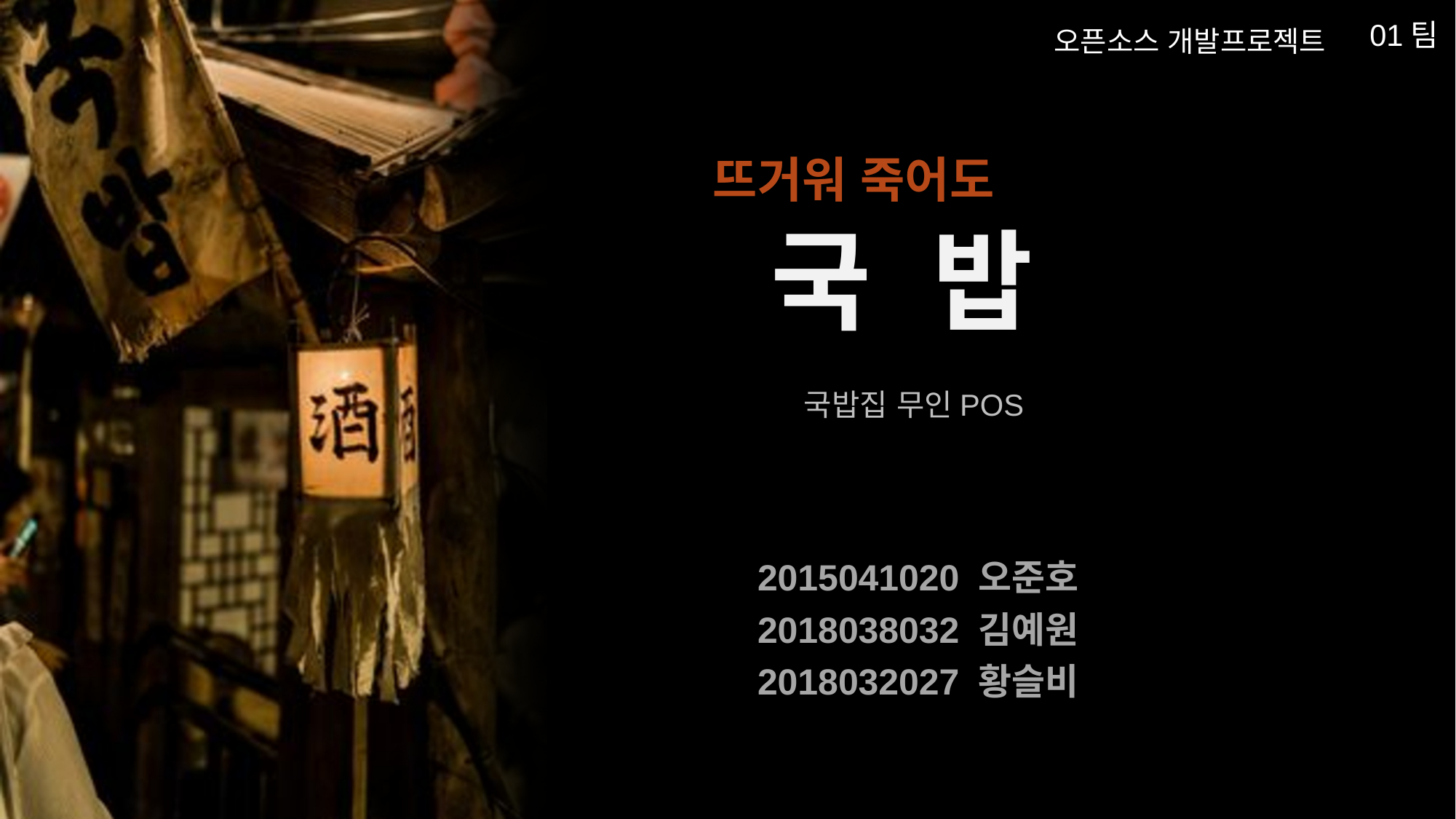

01팀
오픈소스 개발프로젝트
뜨거워 죽어도
# 국  밥
국밥집 무인POS
2015041020 오준호
2018038032 김예원
2018032027 황슬비